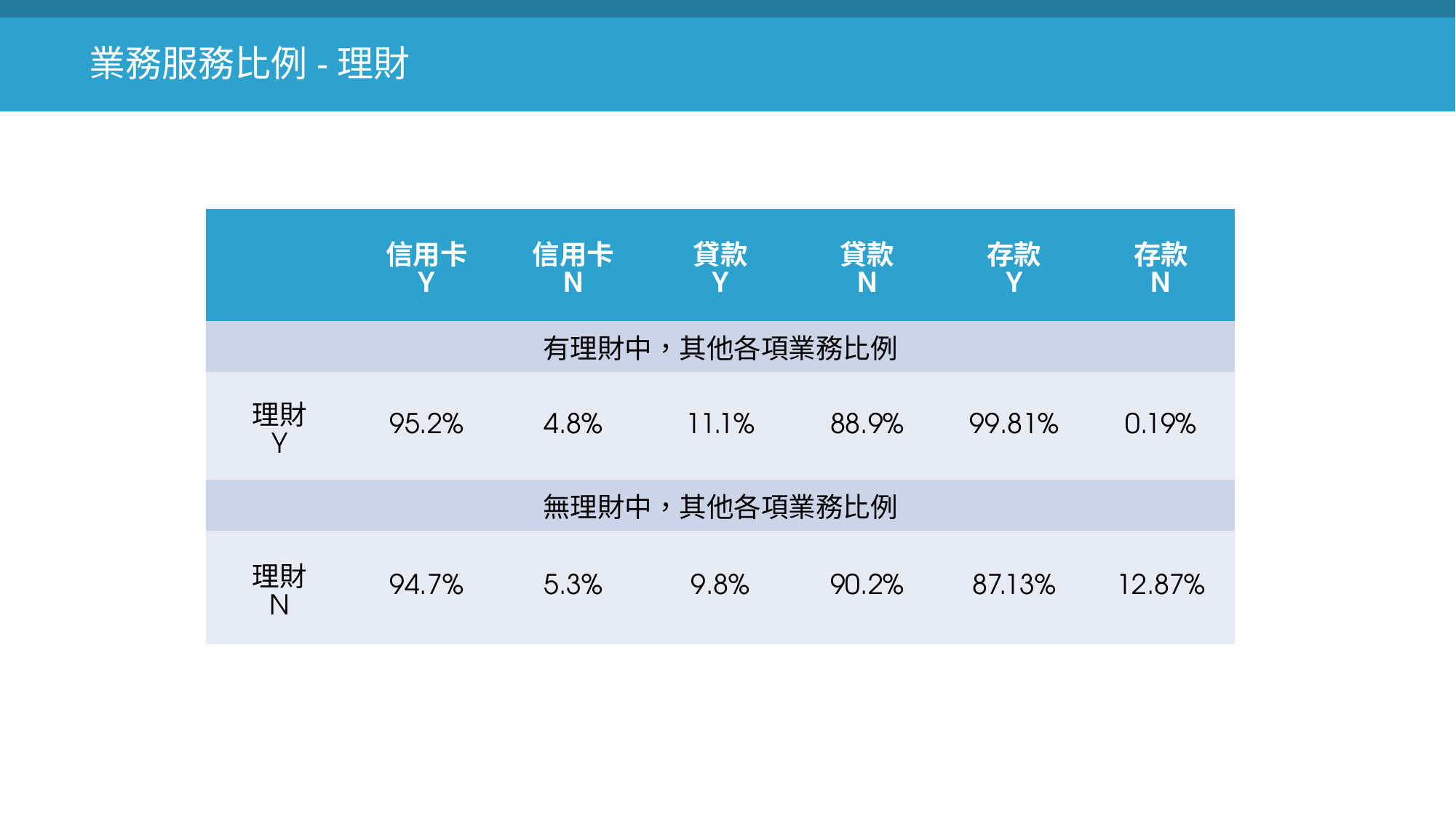

業務服務比例-理財
|  | 信用卡 Y | 信用卡 N | 貸款 Y | 貸款 N | 存款 Y | 存款 N |
| --- | --- | --- | --- | --- | --- | --- |
| 有理財中，其他各項業務比例 |  |  |  |  |  |  |
| 理財 Y | 95.2% | 4.8% | 11.1% | 88.9% | 99.81% | 0.19% |
| 無理財中，其他各項業務比例 |  |  |  |  |  |  |
| 理財 N | 94.7% | 5.3% | 9.8% | 90.2% | 87.13% | 12.87% |